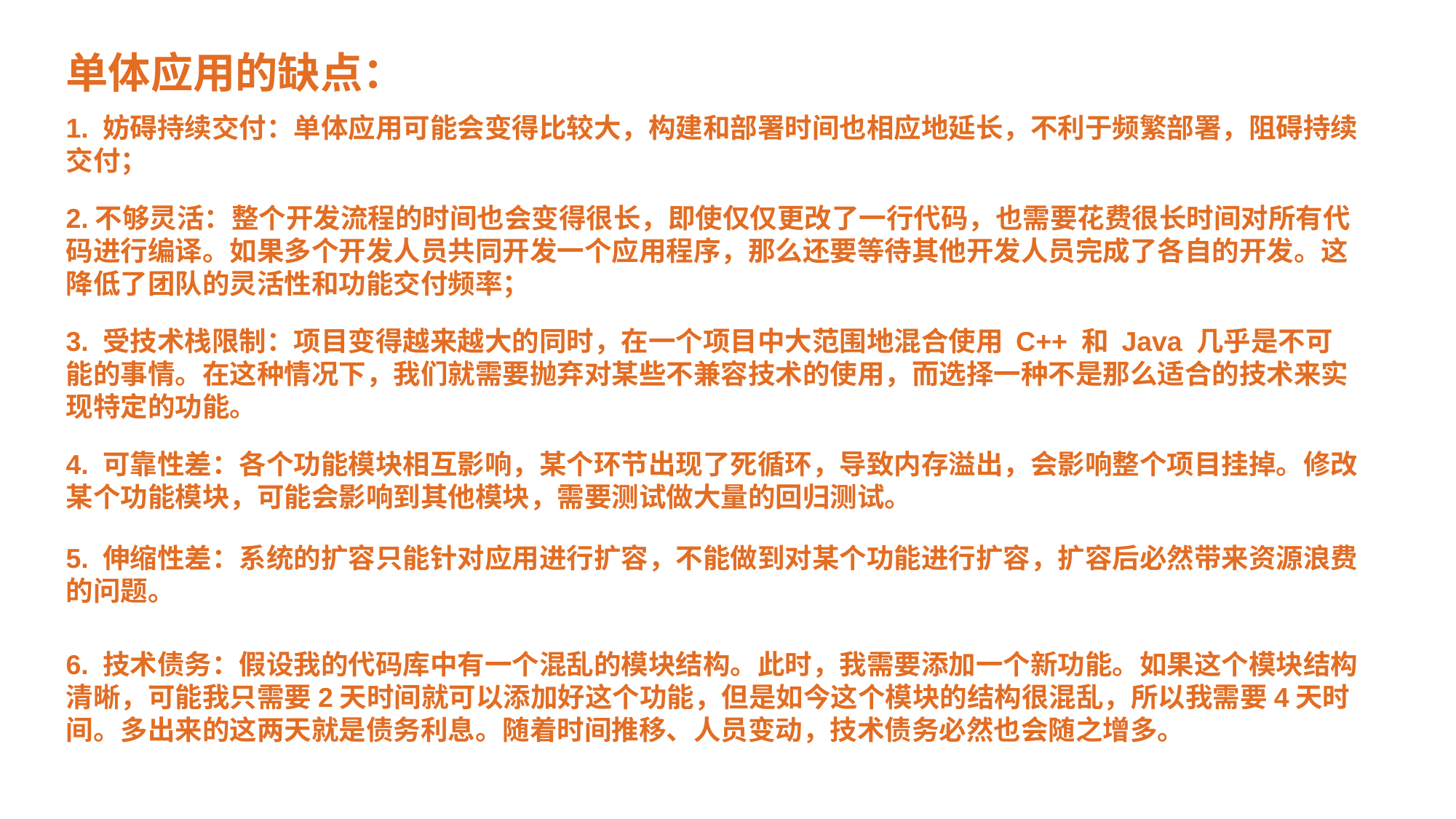

单体应用的缺点：
1. 妨碍持续交付：单体应用可能会变得比较大，构建和部署时间也相应地延长，不利于频繁部署，阻碍持续交付；
2.不够灵活：整个开发流程的时间也会变得很长，即使仅仅更改了一行代码，也需要花费很长时间对所有代码进行编译。如果多个开发人员共同开发一个应用程序，那么还要等待其他开发人员完成了各自的开发。这降低了团队的灵活性和功能交付频率；
3. 受技术栈限制：项目变得越来越大的同时，在一个项目中大范围地混合使用 C++ 和 Java 几乎是不可能的事情。在这种情况下，我们就需要抛弃对某些不兼容技术的使用，而选择一种不是那么适合的技术来实现特定的功能。
4. 可靠性差：各个功能模块相互影响，某个环节出现了死循环，导致内存溢出，会影响整个项目挂掉。修改某个功能模块，可能会影响到其他模块，需要测试做大量的回归测试。
5. 伸缩性差：系统的扩容只能针对应用进行扩容，不能做到对某个功能进行扩容，扩容后必然带来资源浪费的问题。
6. 技术债务：假设我的代码库中有一个混乱的模块结构。此时，我需要添加一个新功能。如果这个模块结构清晰，可能我只需要2天时间就可以添加好这个功能，但是如今这个模块的结构很混乱，所以我需要4天时间。多出来的这两天就是债务利息。随着时间推移、人员变动，技术债务必然也会随之增多。